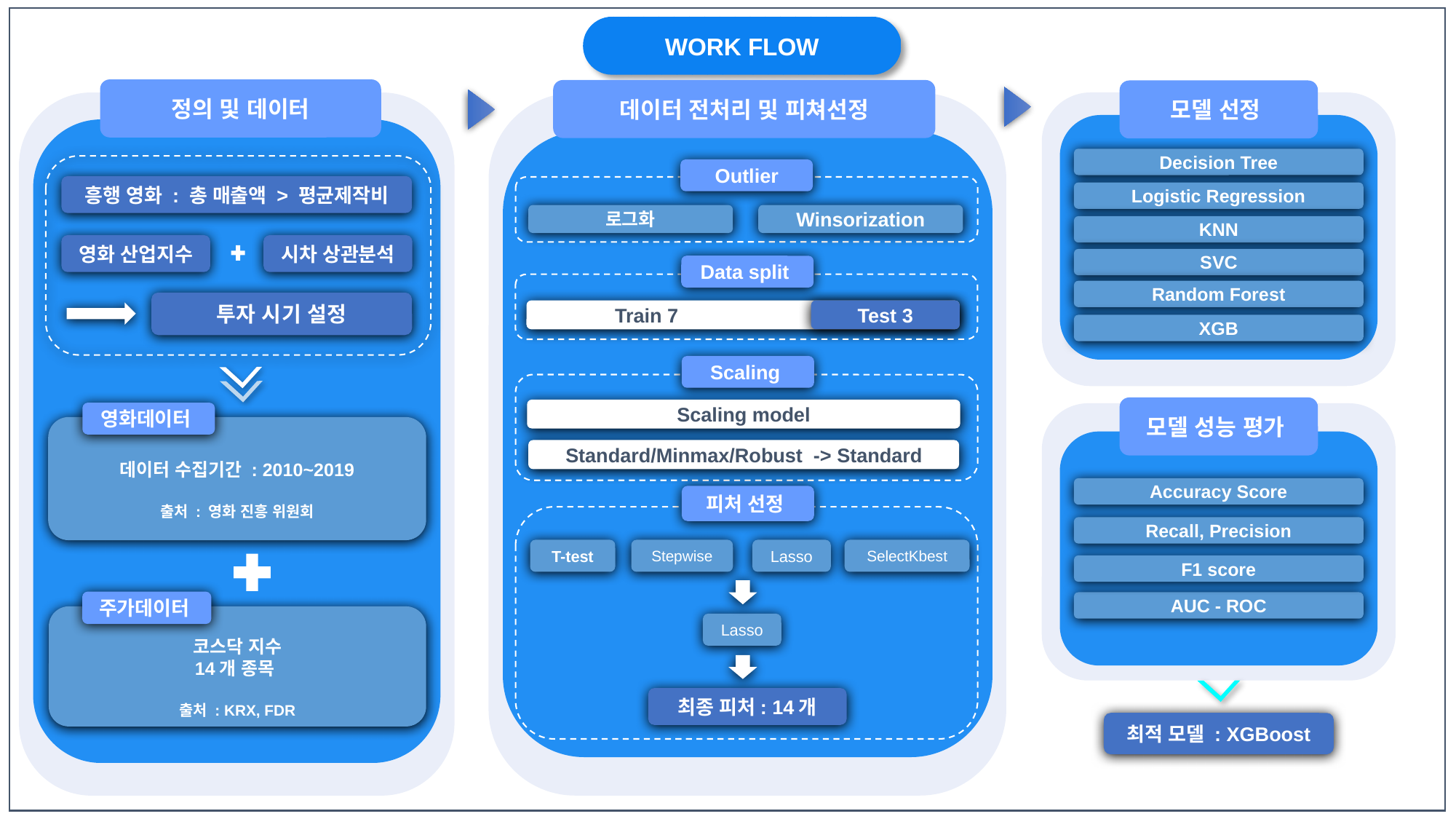

WORK FLOW
정의 및 데이터
데이터 전처리 및 피쳐선정
모델 선정

Decision Tree

Outlier

로그화
Winsorization
흥행 영화 : 총 매출액 > 평균제작비
Logistic Regression
KNN
영화 산업지수
시차 상관분석

SVC
Data split

Test 3
              Train 7

Random Forest
투자 시기 설정
XGB

Scaling

Scaling model
Standard/Minmax/Robust  -> Standard
모델 성능 평가
영화데이터

데이터 수집기간 : 2010~2019

출처 : 영화 진흥 위원회

Accuracy Score
피처 선정

T-test
Stepwise
Lasso
SelectKbest

Lasso

최종 피처: 14개
Recall, Precision

F1 score
주가데이터

코스닥 지수
14개 종목

출처 : KRX, FDR
AUC - ROC

최적 모델 : XGBoost
6